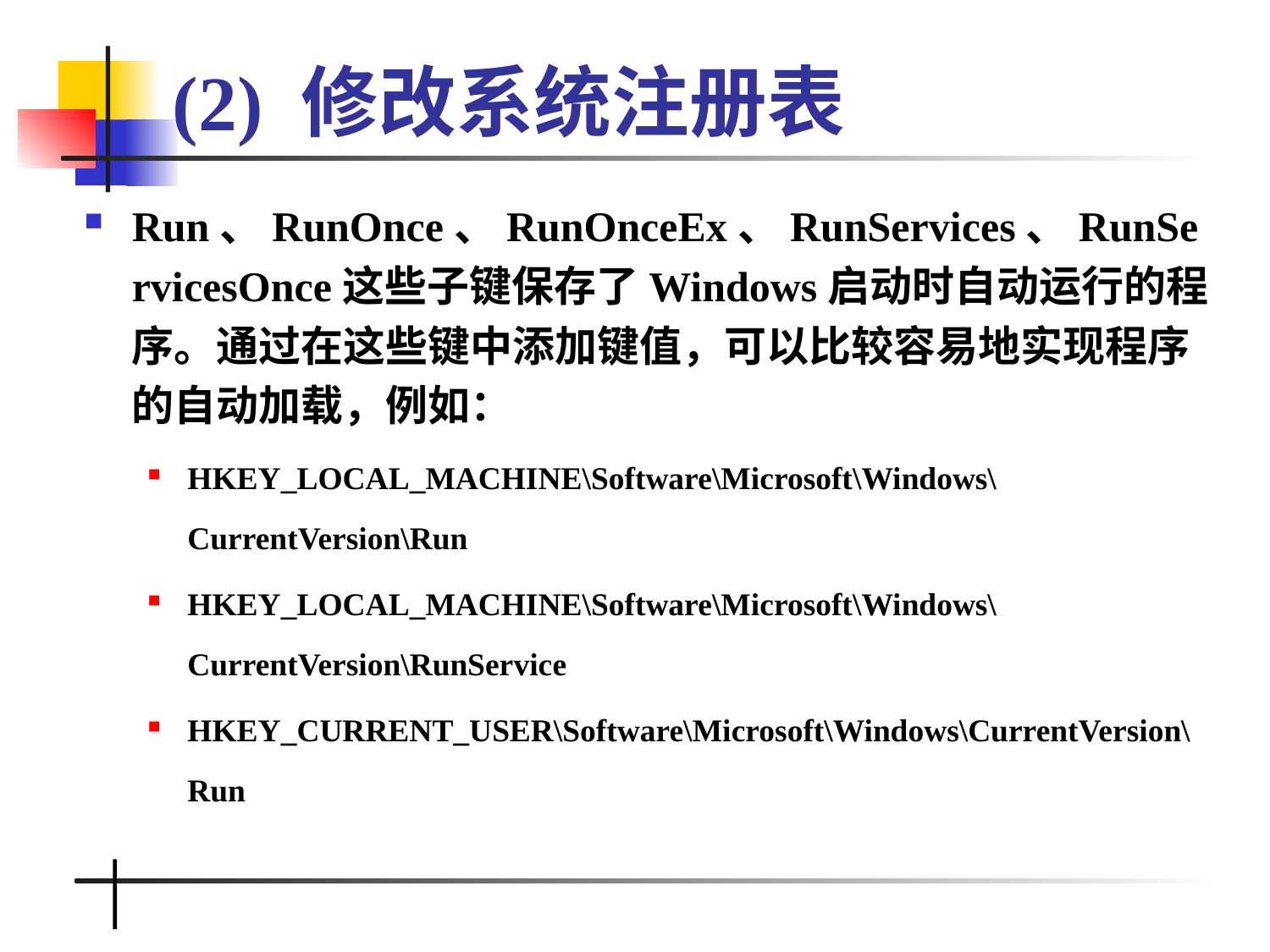

# (2) 修改系统注册表
Run、RunOnce、RunOnceEx、RunServices、RunServicesOnce这些子键保存了Windows启动时自动运行的程序。通过在这些键中添加键值，可以比较容易地实现程序的自动加载，例如：
HKEY_LOCAL_MACHINE\Software\Microsoft\Windows\CurrentVersion\Run
HKEY_LOCAL_MACHINE\Software\Microsoft\Windows\CurrentVersion\RunService
HKEY_CURRENT_USER\Software\Microsoft\Windows\CurrentVersion\Run